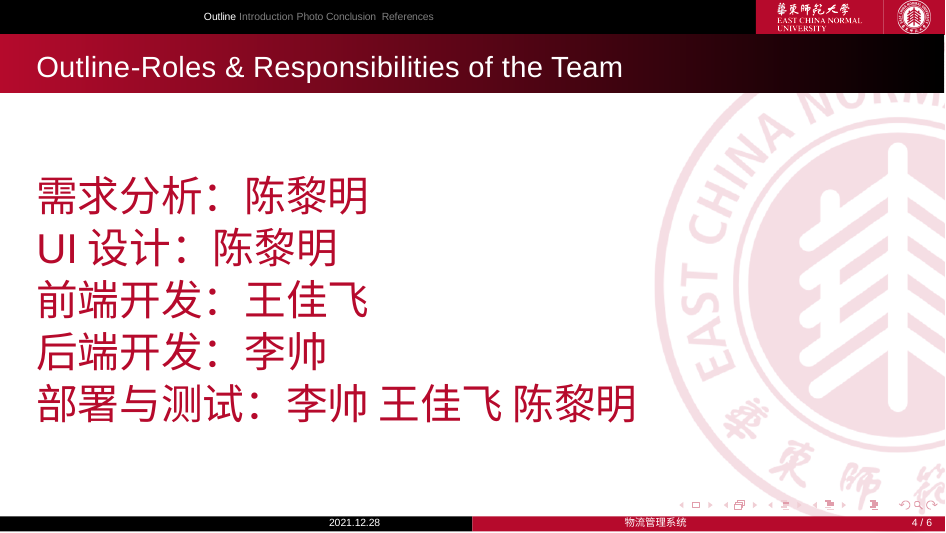

Outline Introduction Photo Conclusion References
Outline-Roles & Responsibilities of the Team
需求分析：陈黎明
UI设计：陈黎明
前端开发：王佳飞
后端开发：李帅
部署与测试：李帅 王佳飞 陈黎明

2021.12.28
物流管理系统
4 / 6